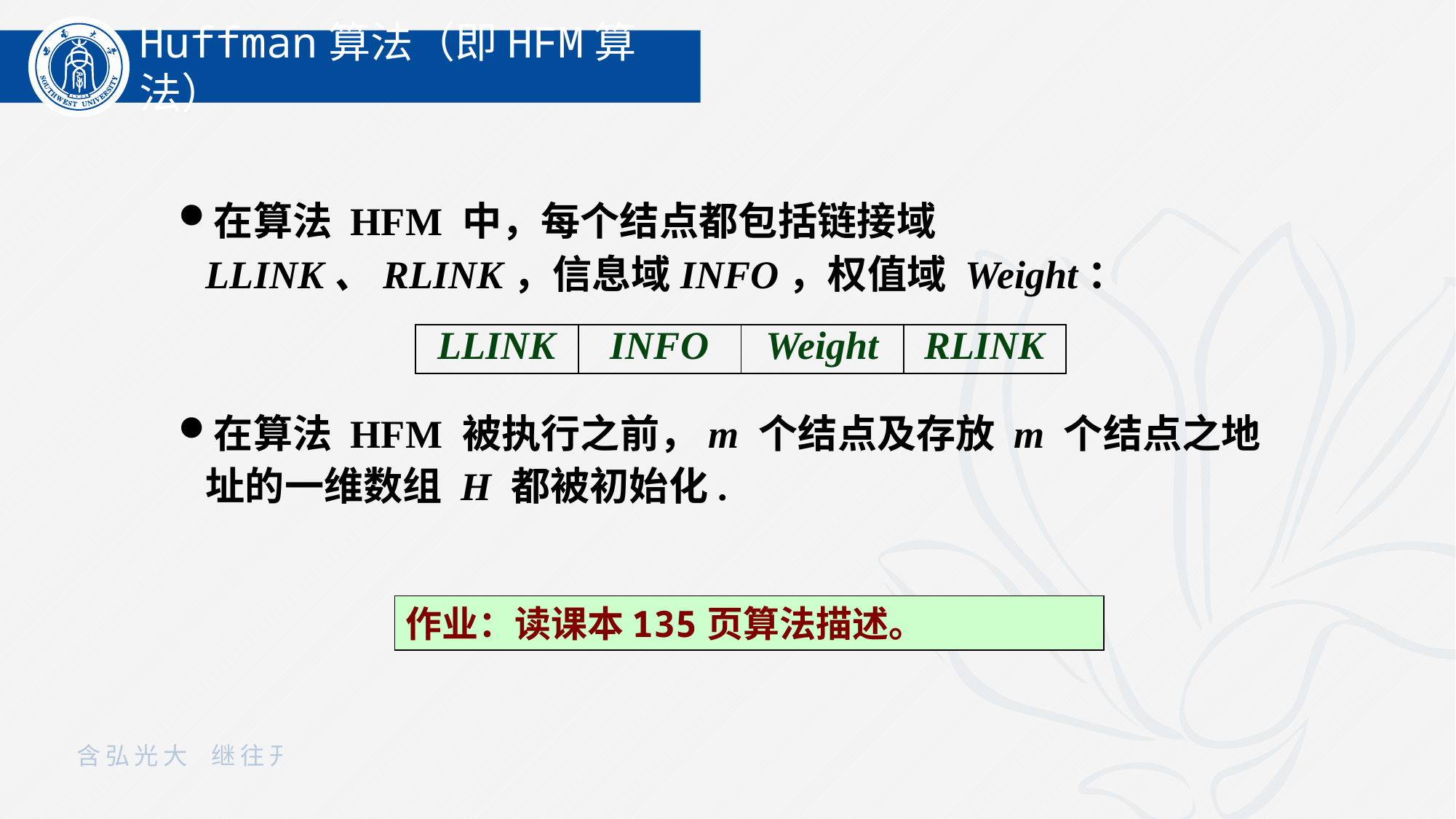

Huffman算法（即HFM算法）
在算法 HFM 中，每个结点都包括链接域 LLINK、RLINK，信息域INFO，权值域 Weight：

在算法 HFM 被执行之前，m 个结点及存放 m 个结点之地址的一维数组 H 都被初始化.

| LLINK | INFO | Weight | RLINK |
| --- | --- | --- | --- |
作业：读课本135页算法描述。